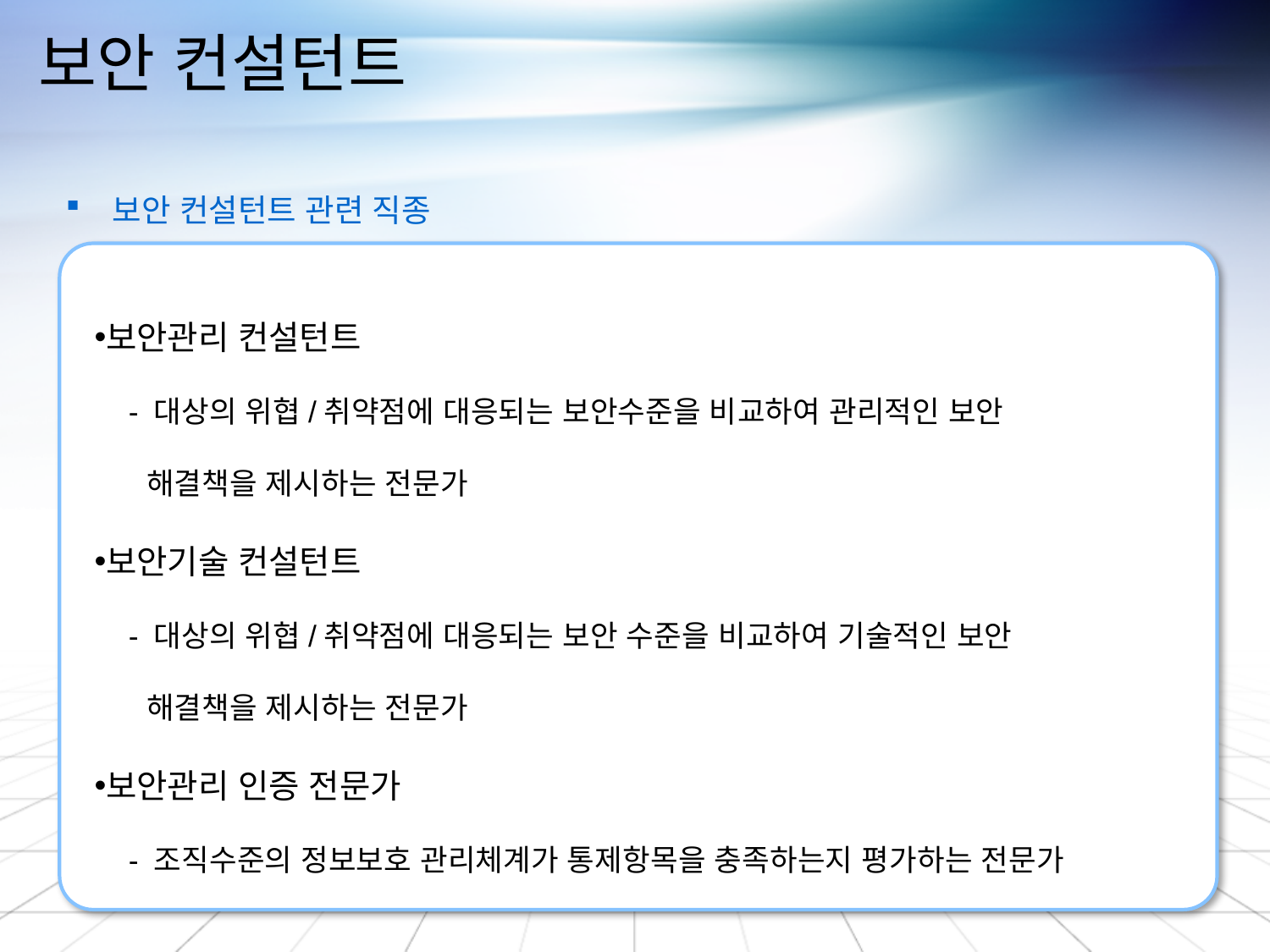

# 보안 컨설턴트
 보안 컨설턴트 관련 직종

보안관리 컨설턴트
  - 대상의 위협/취약점에 대응되는 보안수준을 비교하여 관리적인 보안
     해결책을 제시하는 전문가
보안기술 컨설턴트
  - 대상의 위협/취약점에 대응되는 보안 수준을 비교하여 기술적인 보안
     해결책을 제시하는 전문가
보안관리 인증 전문가
  - 조직수준의 정보보호 관리체계가 통제항목을 충족하는지 평가하는 전문가